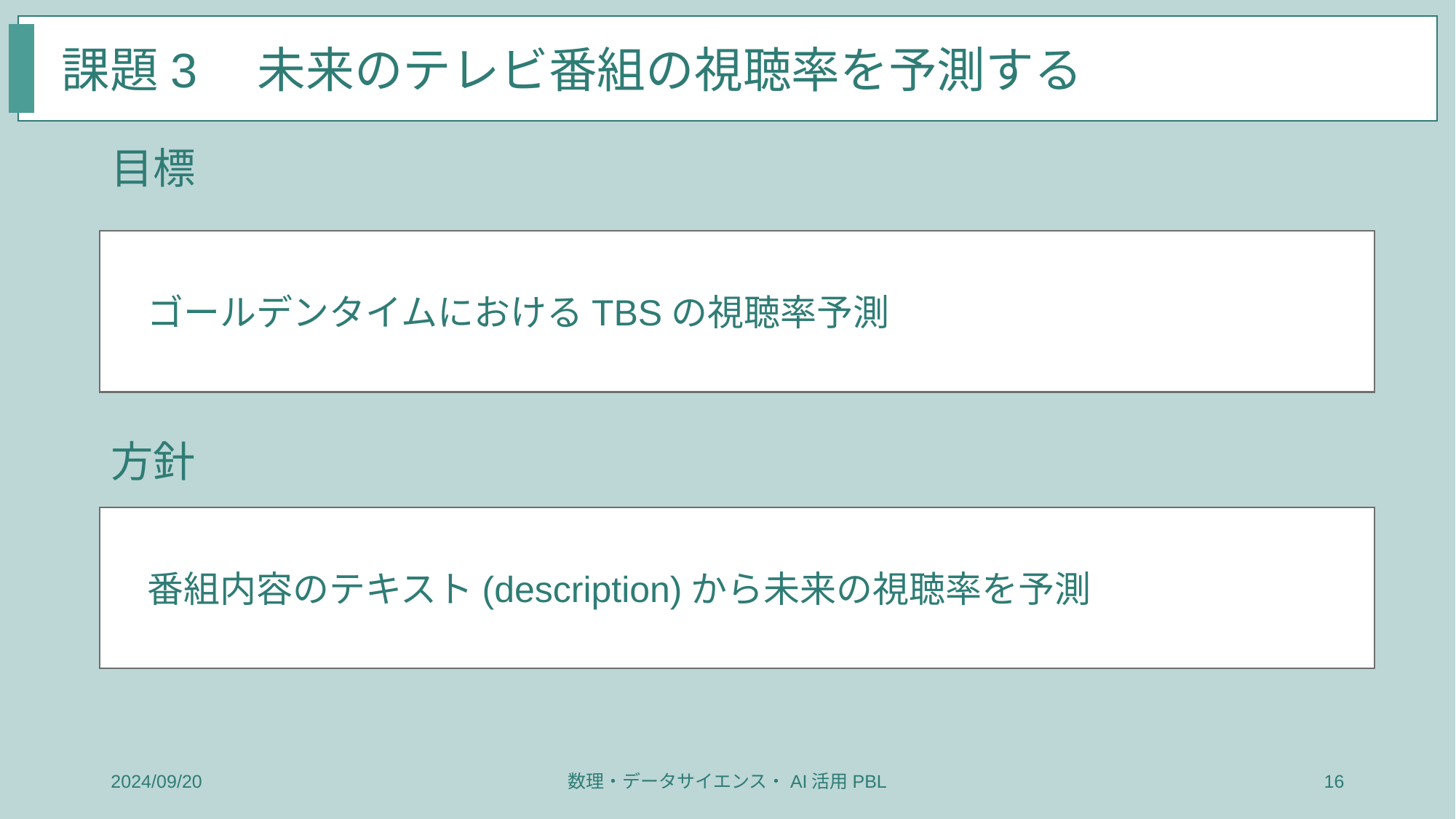

課題3　未来のテレビ番組の視聴率を予測する
目標
　ゴールデンタイムにおけるTBSの視聴率予測
方針
　番組内容のテキスト(description)から未来の視聴率を予測
2024/09/20
数理・データサイエンス・AI活用PBL
16